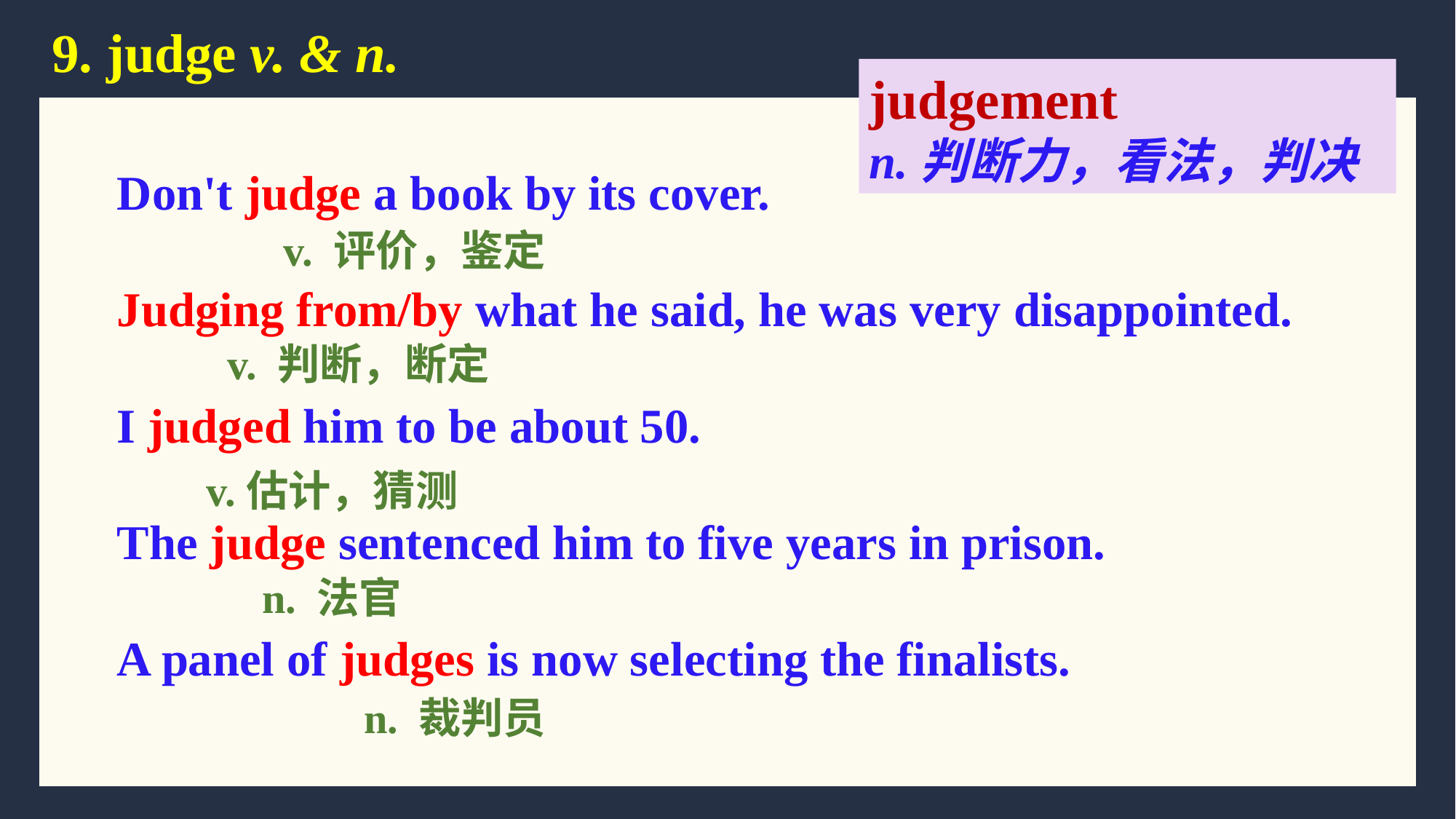

# 9. judge v. & n.
judgement
n.判断力，看法，判决

Don't judge a book by its cover.

Judging from/by what he said, he was very disappointed.

I judged him to be about 50.

The judge sentenced him to five years in prison.

A panel of judges is now selecting the finalists.

v. 评价，鉴定
v. 判断，断定
v.估计，猜测
n. 法官
n. 裁判员